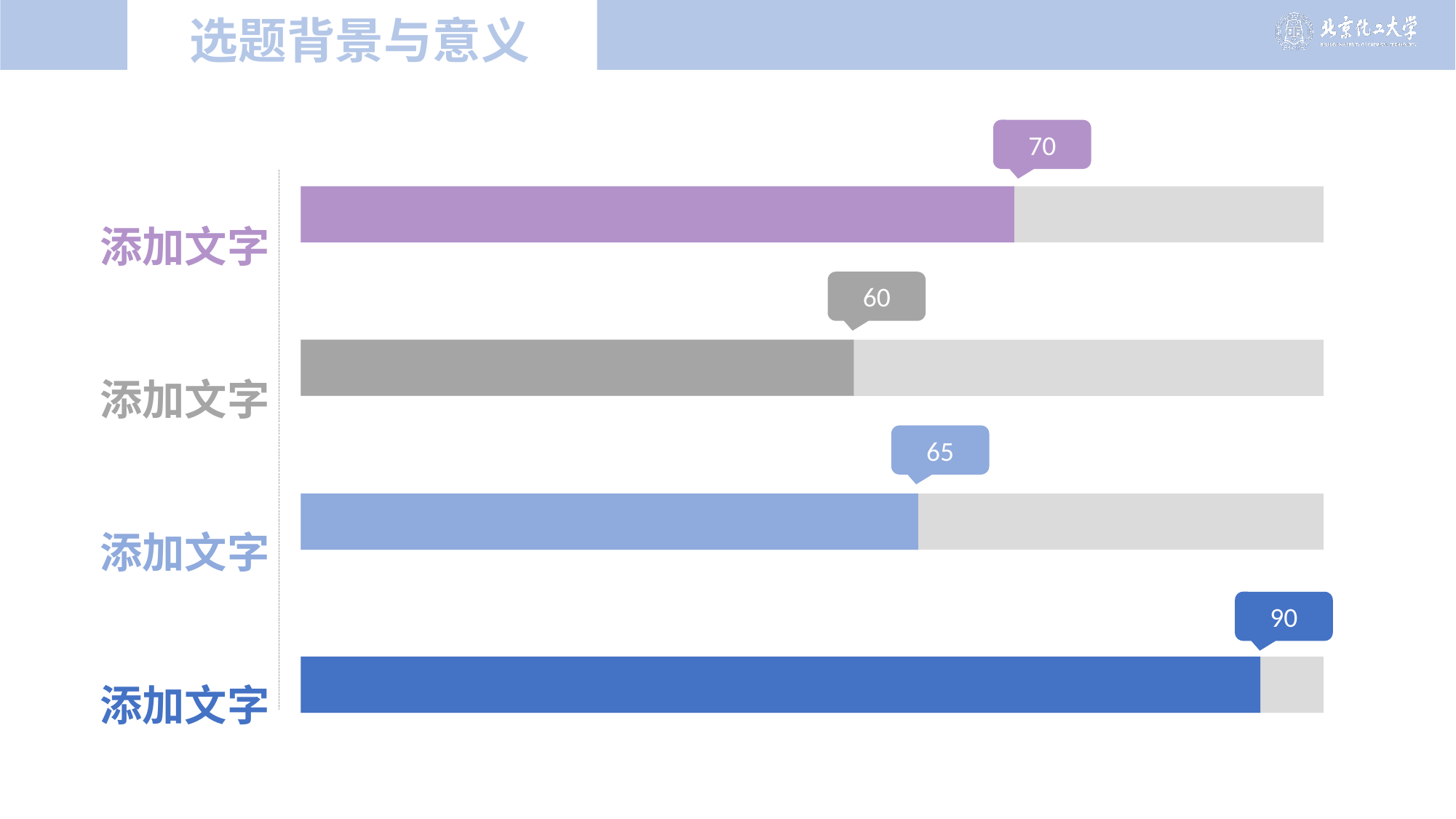

# 选题背景与意义
添加文字
添加文字
添加文字
添加文字
70

60

65

90